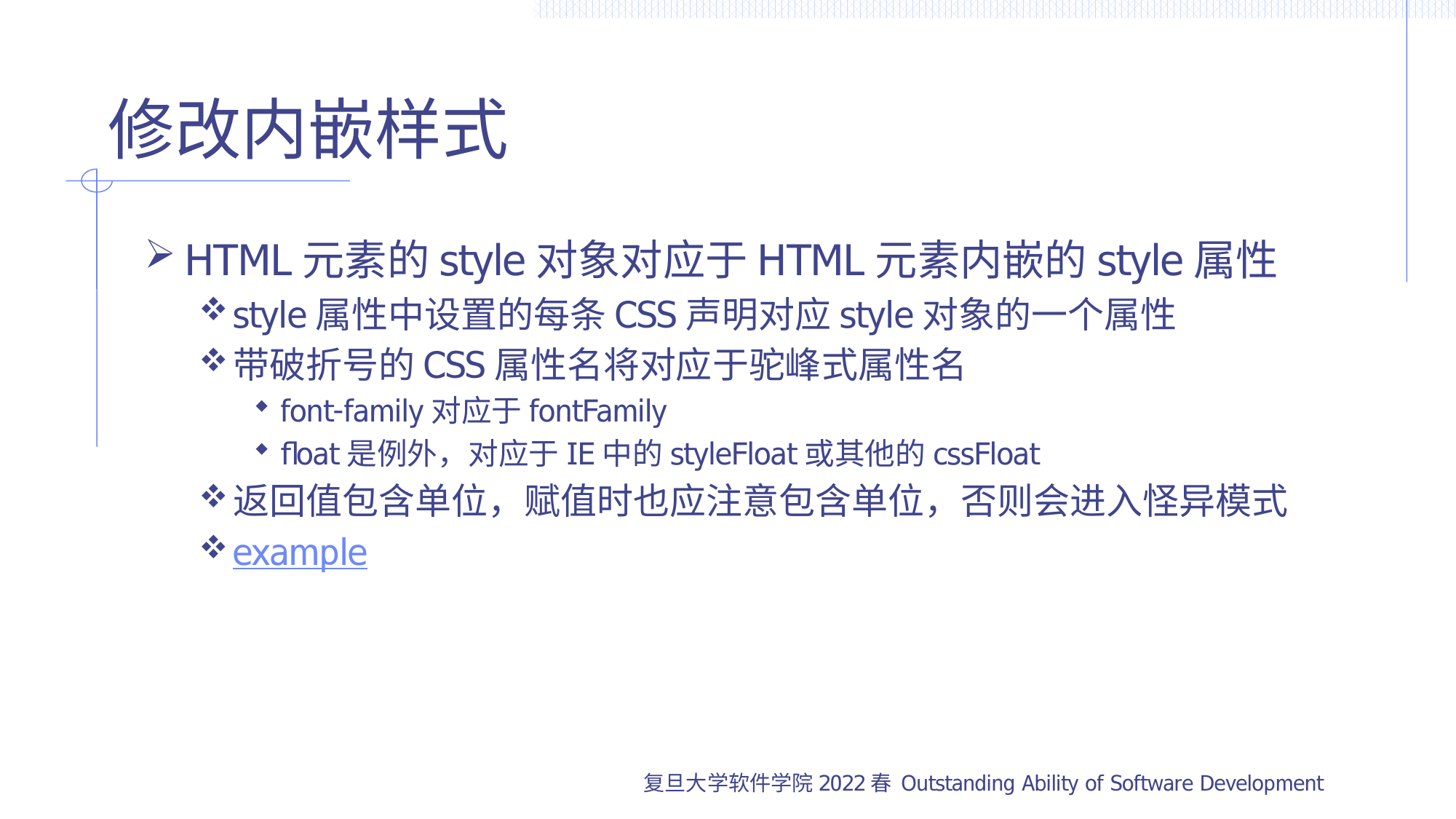

# 修改内嵌样式
HTML元素的style对象对应于HTML元素内嵌的style属性
style属性中设置的每条CSS声明对应style对象的一个属性
带破折号的CSS属性名将对应于驼峰式属性名
font-family对应于fontFamily
float是例外，对应于IE中的styleFloat或其他的cssFloat
返回值包含单位，赋值时也应注意包含单位，否则会进入怪异模式
example